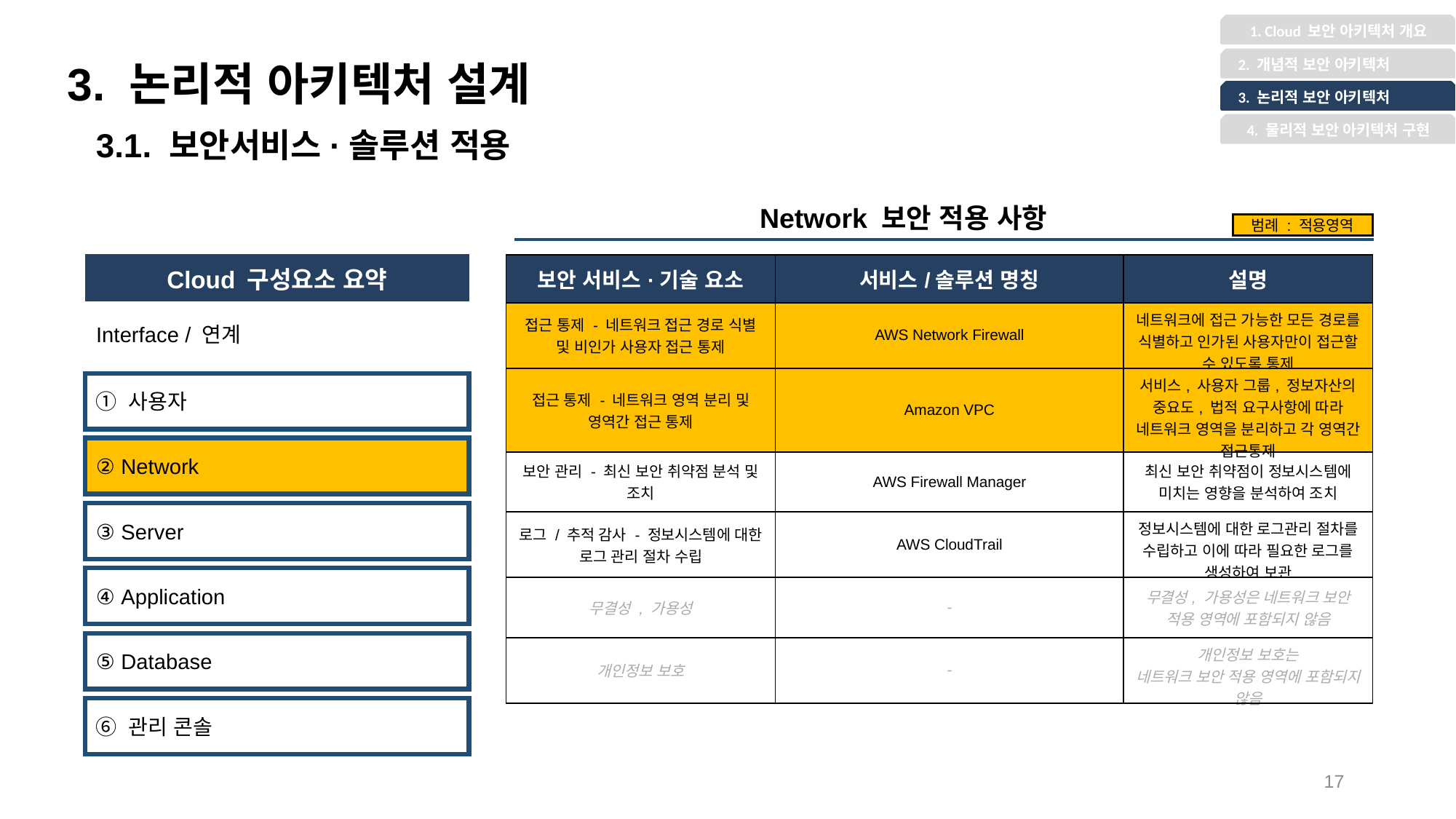

1. Cloud 보안 아키텍처 개요
3. 논리적 아키텍처 설계
 2. 개념적 보안 아키텍처
 3. 논리적 보안 아키텍처
4. 물리적 보안 아키텍처 구현
3.1. 보안서비스·솔루션 적용
Network 보안 적용 사항
범례 : 적용영역
| Cloud 구성요소 요약 |
| --- |
| Interface / 연계 |
| 보안 서비스·기술 요소 | 서비스/솔루션 명칭 | 설명 |
| --- | --- | --- |
| 접근 통제 - 네트워크 접근 경로 식별 및 비인가 사용자 접근 통제 | AWS Network Firewall | 네트워크에 접근 가능한 모든 경로를 식별하고 인가된 사용자만이 접근할 수 있도록 통제 |
| 접근 통제 - 네트워크 영역 분리 및 영역간 접근 통제 | Amazon VPC | 서비스, 사용자 그룹, 정보자산의 중요도, 법적 요구사항에 따라 네트워크 영역을 분리하고 각 영역간 접근통제 |
| 보안 관리 - 최신 보안 취약점 분석 및 조치 | AWS Firewall Manager | 최신 보안 취약점이 정보시스템에 미치는 영향을 분석하여 조치 |
| 로그 / 추적 감사 - 정보시스템에 대한 로그 관리 절차 수립 | AWS CloudTrail | 정보시스템에 대한 로그관리 절차를 수립하고 이에 따라 필요한 로그를 생성하여 보관 |
| 무결성 , 가용성 | - | 무결성, 가용성은 네트워크 보안 적용 영역에 포함되지 않음 |
| 개인정보 보호 | - | 개인정보 보호는 네트워크 보안 적용 영역에 포함되지 않음 |
① 사용자
② Network
③ Server
④ Application
⑤ Database
⑥ 관리 콘솔
17